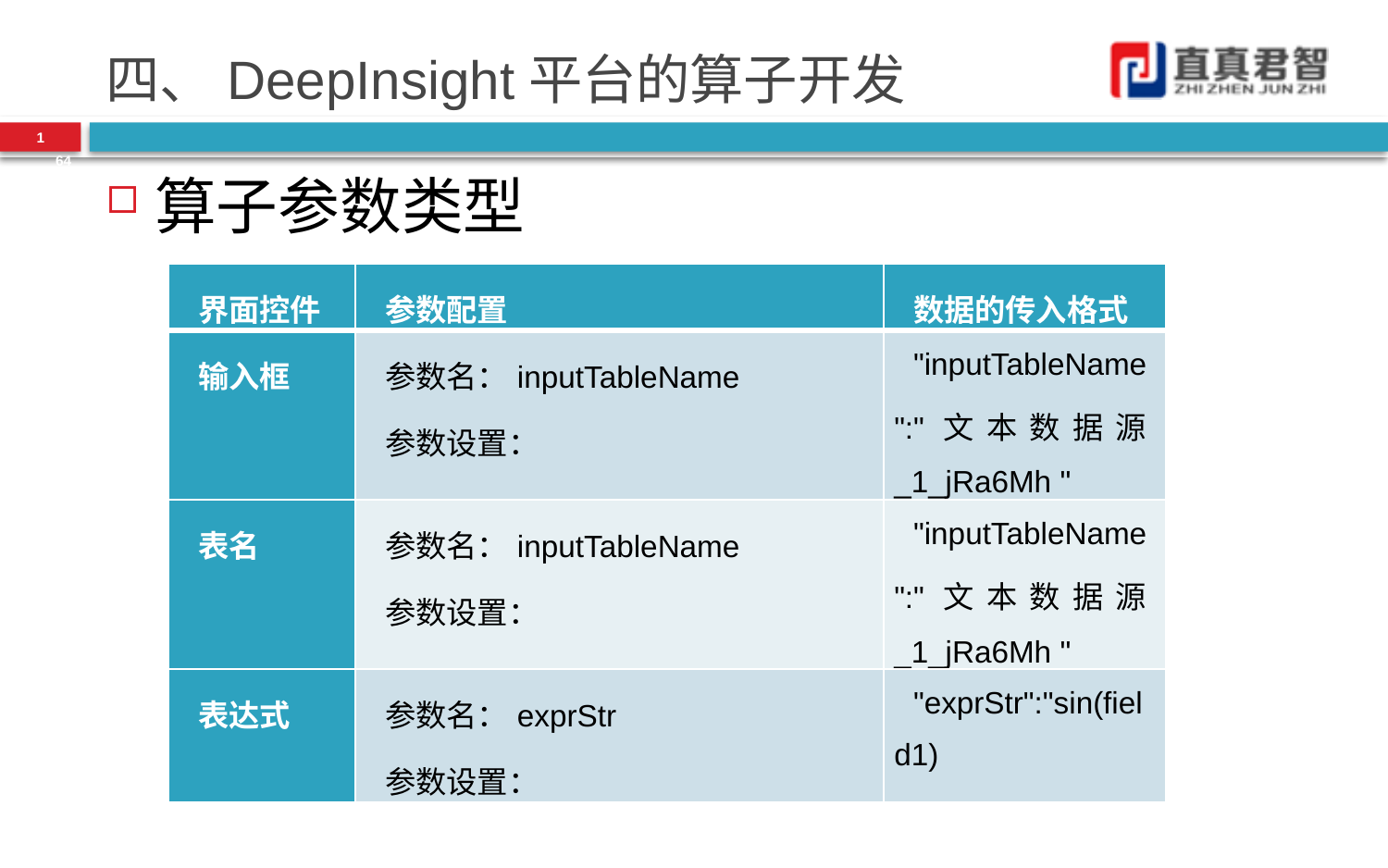

# 四、DeepInsight平台的算子开发
1
64
算子参数类型

| 界面控件 | 参数配置 | 数据的传入格式 |
| --- | --- | --- |
| 输入框 | 参数名：inputTableName 参数设置： | "inputTableName":"文本数据源\_1\_jRa6Mh " |
| 表名 | 参数名：inputTableName 参数设置： | "inputTableName":"文本数据源\_1\_jRa6Mh " |
| 表达式 | 参数名：exprStr 参数设置： | "exprStr":"sin(field1) |